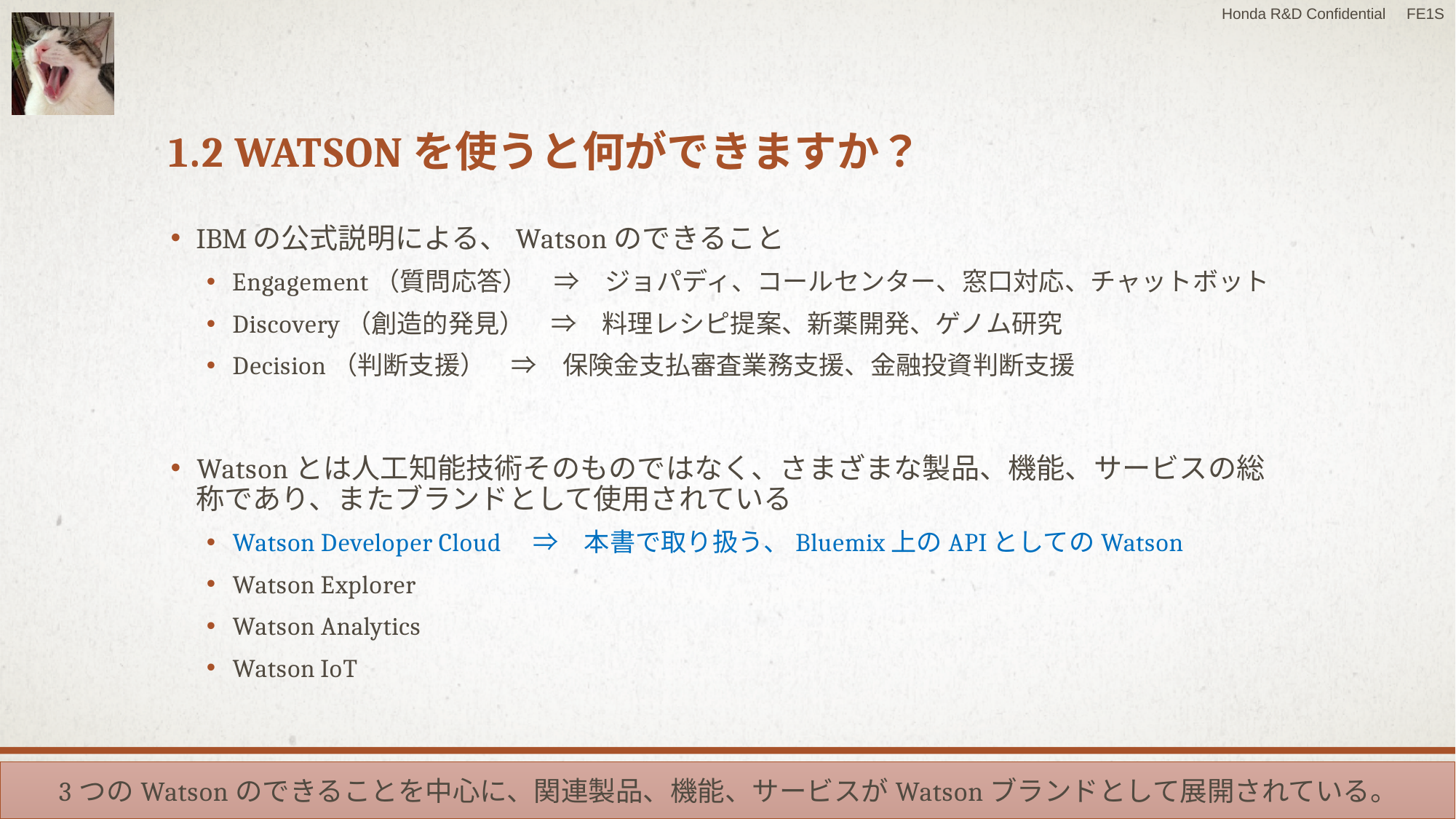

Honda R&D Confidential     FE1S
# 1.2 Watsonを使うと何ができますか？
IBMの公式説明による、Watsonのできること
Engagement（質問応答）　⇒　ジョパディ、コールセンター、窓口対応、チャットボット
Discovery（創造的発見）　⇒　料理レシピ提案、新薬開発、ゲノム研究
Decision（判断支援）　⇒　保険金支払審査業務支援、金融投資判断支援

Watsonとは人工知能技術そのものではなく、さまざまな製品、機能、サービスの総称であり、またブランドとして使用されている
Watson Developer Cloud　⇒　本書で取り扱う、Bluemix上のAPIとしてのWatson
Watson Explorer
Watson Analytics
Watson IoT
3つのWatsonのできることを中心に、関連製品、機能、サービスがWatsonブランドとして展開されている。